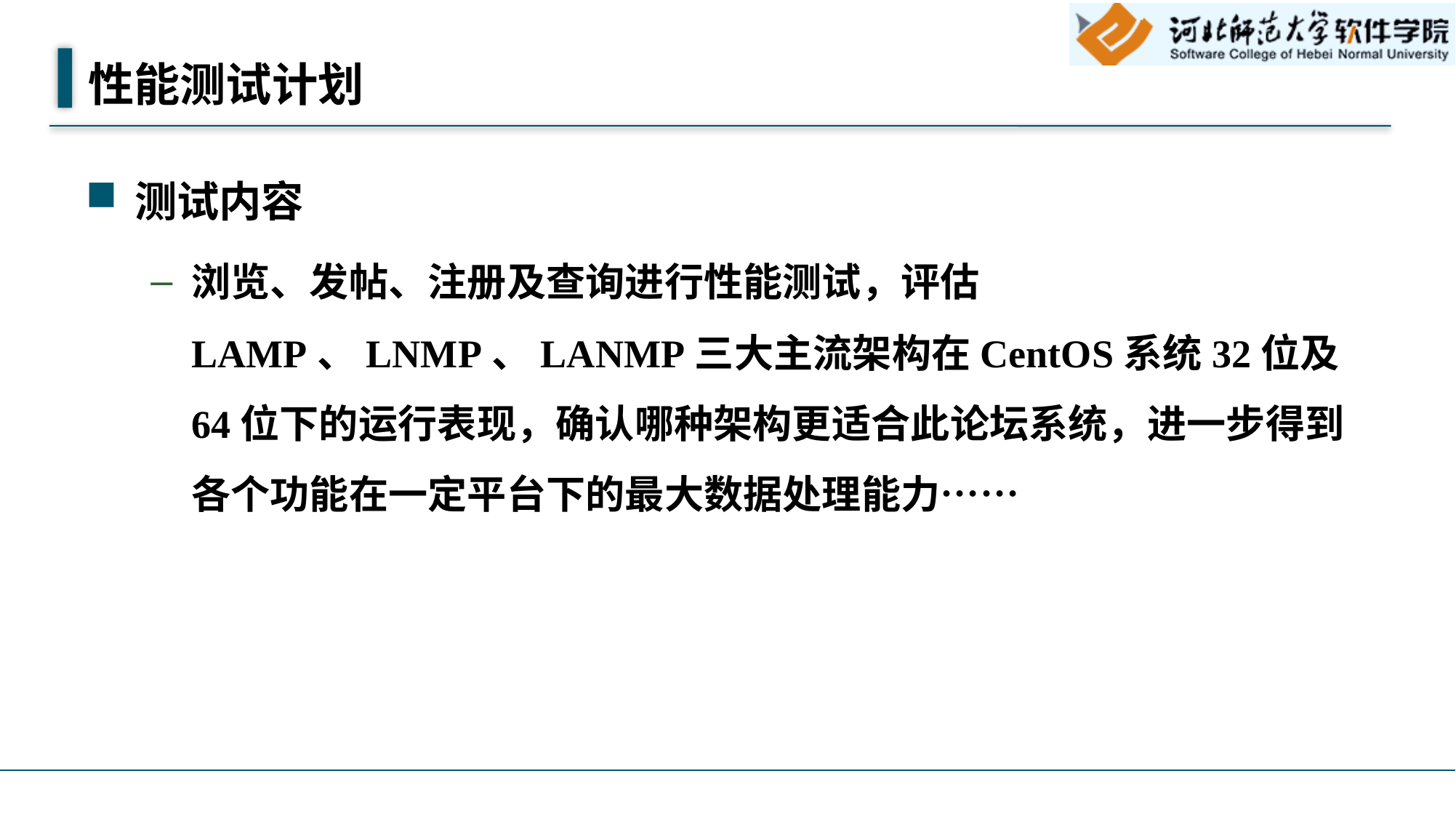

# 性能测试计划
测试内容
浏览、发帖、注册及查询进行性能测试，评估LAMP、LNMP、LANMP三大主流架构在CentOS系统32位及64位下的运行表现，确认哪种架构更适合此论坛系统，进一步得到各个功能在一定平台下的最大数据处理能力……